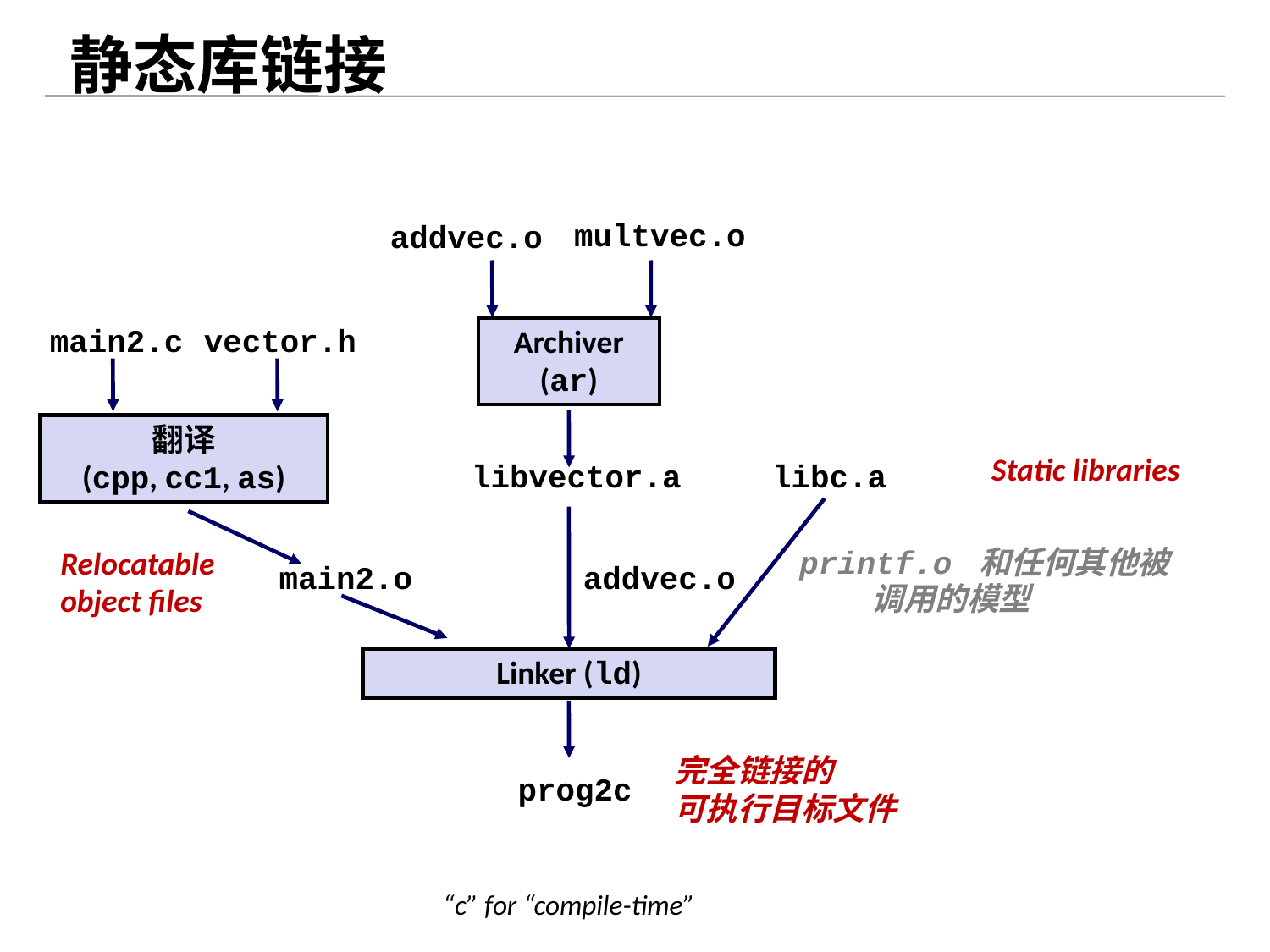

静态库链接
multvec.o
addvec.o

main2.c
vector.h
Archiver
(ar)

翻译
(cpp, cc1, as)
Static libraries
libvector.a
libc.a

Relocatable
object files
printf.o 和任何其他被
         调用的模型
main2.o
addvec.o

Linker (ld)

完全链接的
可执行目标文件
prog2c
“c” for “compile-time”